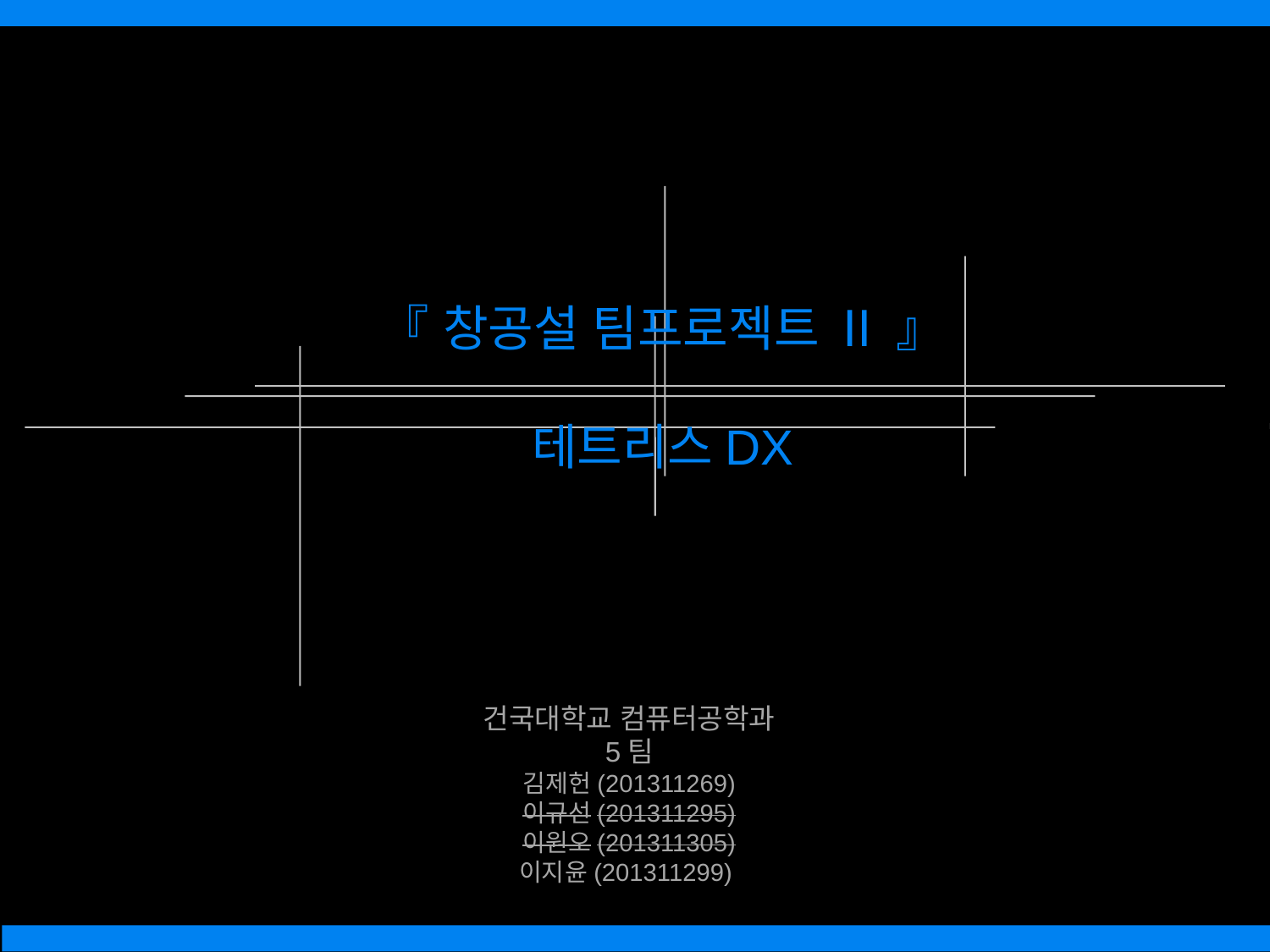

『 창공설 팀프로젝트 Ⅱ 』

테트리스DX

건국대학교 컴퓨터공학과
5팀
김제헌(201311269)
이규선(201311295)
이원오(201311305)
이지윤(201311299)